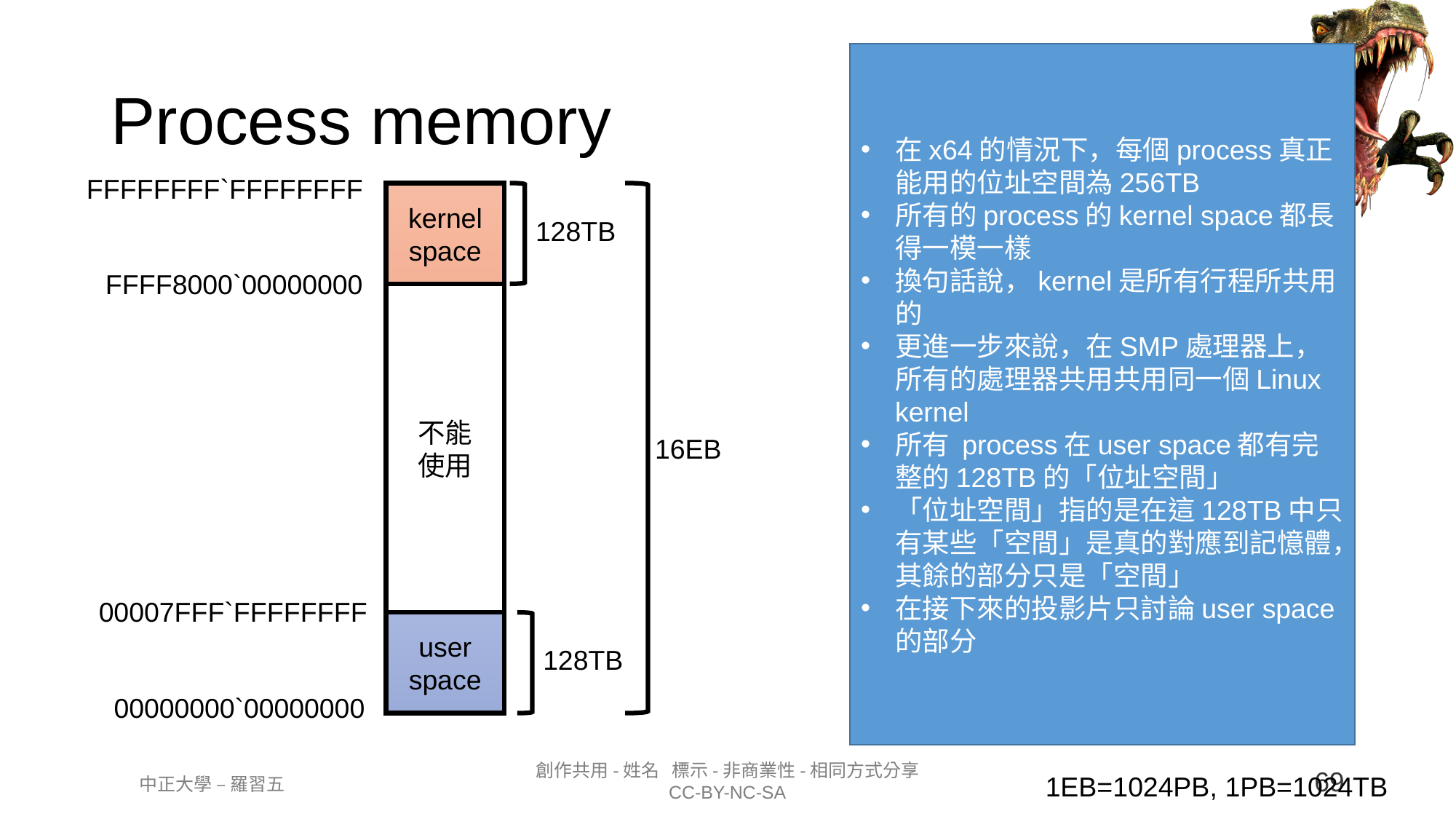

# Process memory
在x64的情況下，每個process真正能用的位址空間為256TB
所有的process的kernel space都長得一模一樣
換句話說，kernel是所有行程所共用的
更進一步來說，在SMP處理器上，所有的處理器共用共用同一個Linux kernel
所有 process在user space都有完整的128TB的「位址空間」
「位址空間」指的是在這128TB中只有某些「空間」是真的對應到記憶體，其餘的部分只是「空間」
在接下來的投影片只討論user space的部分
FFFFFFFF`FFFFFFFF
kernel
space

128TB
FFFF8000`00000000
不能
使用
16EB
00007FFF`FFFFFFFF
user
space

128TB
00000000`00000000
1EB=1024PB, 1PB=1024TB